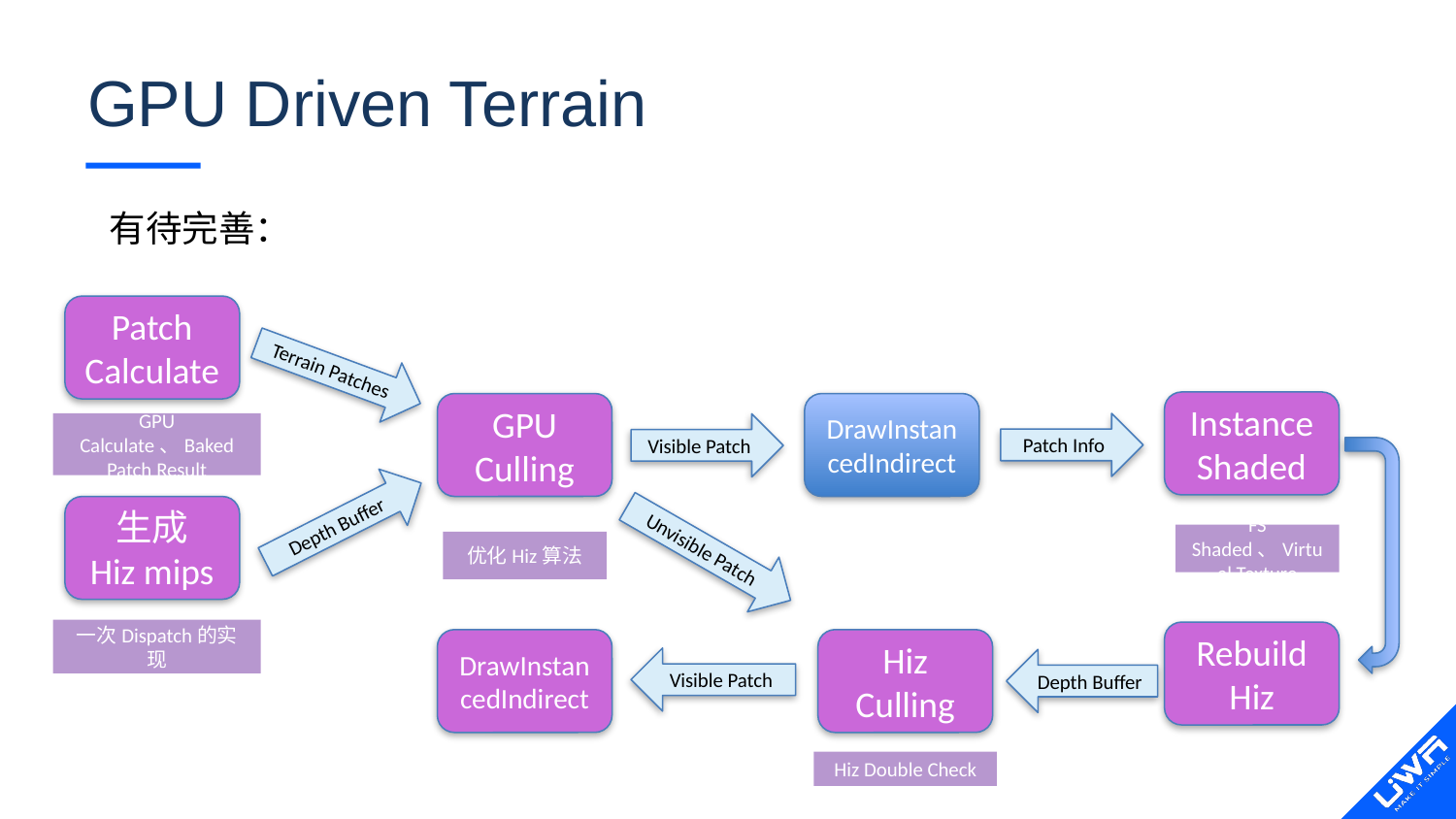

# GPU Driven Terrain
有待完善：

Patch Calculate
Terrain Patches
Instance Shaded
GPU Culling
DrawInstancedIndirect
GPU Calculate、Baked Patch Result
Patch Info
Visible Patch
Depth Buffer
生成
Hiz mips
Unvisible Patch
FS Shaded、Virtual Texture

优化Hiz算法
一次Dispatch的实现
Rebuild
Hiz
DrawInstancedIndirect
Hiz Culling
Visible Patch
Depth Buffer
Hiz Double Check